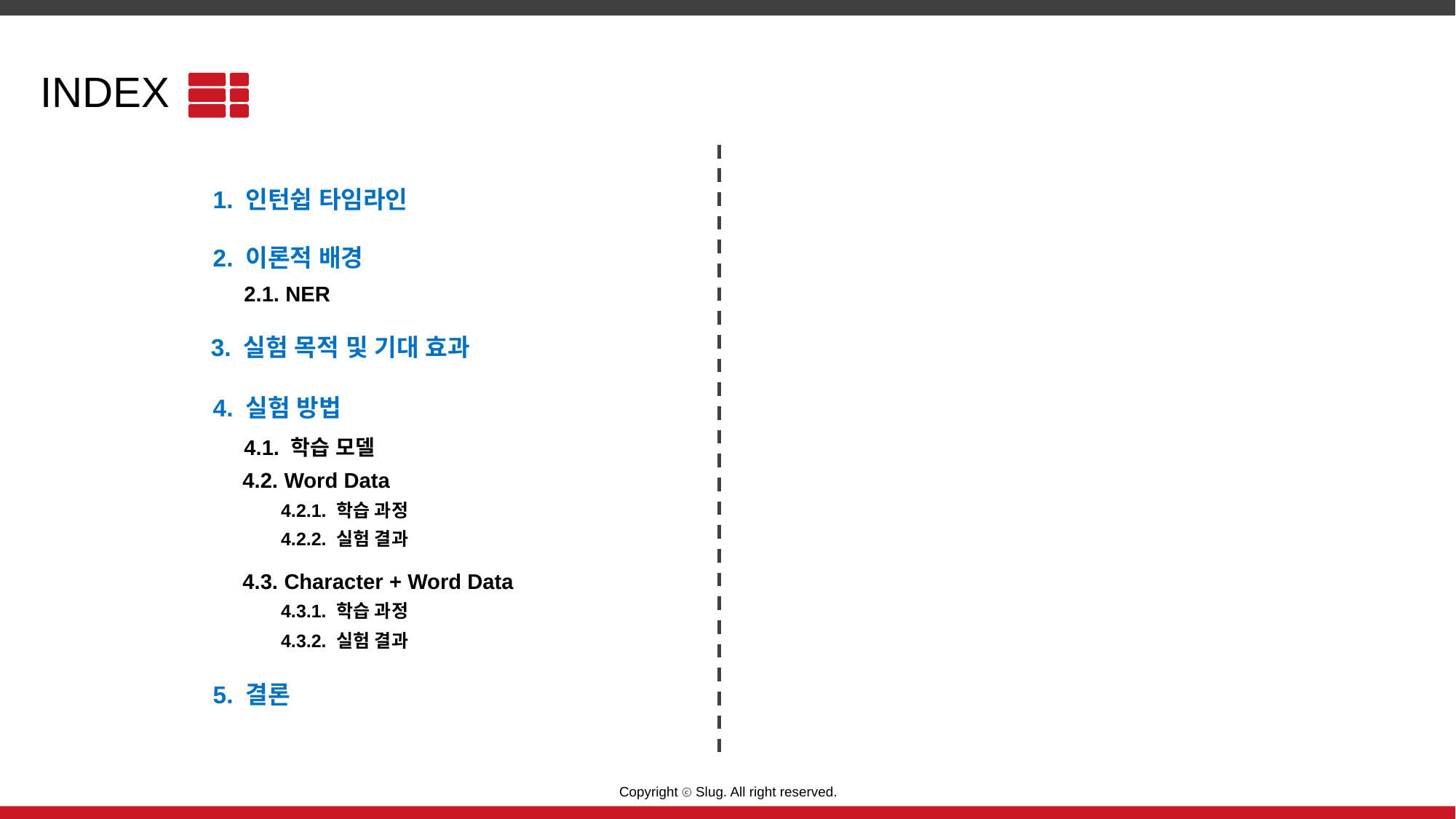

INDEX

1. 인턴쉽 타임라인
2. 이론적 배경
2.1. NER
3. 실험 목적 및 기대 효과
4. 실험 방법
4.1. 학습 모델
4.2. Word Data
4.2.1. 학습 과정
4.2.2. 실험 결과
4.3. Character + Word Data
4.3.1. 학습 과정
4.3.2. 실험 결과
5. 결론